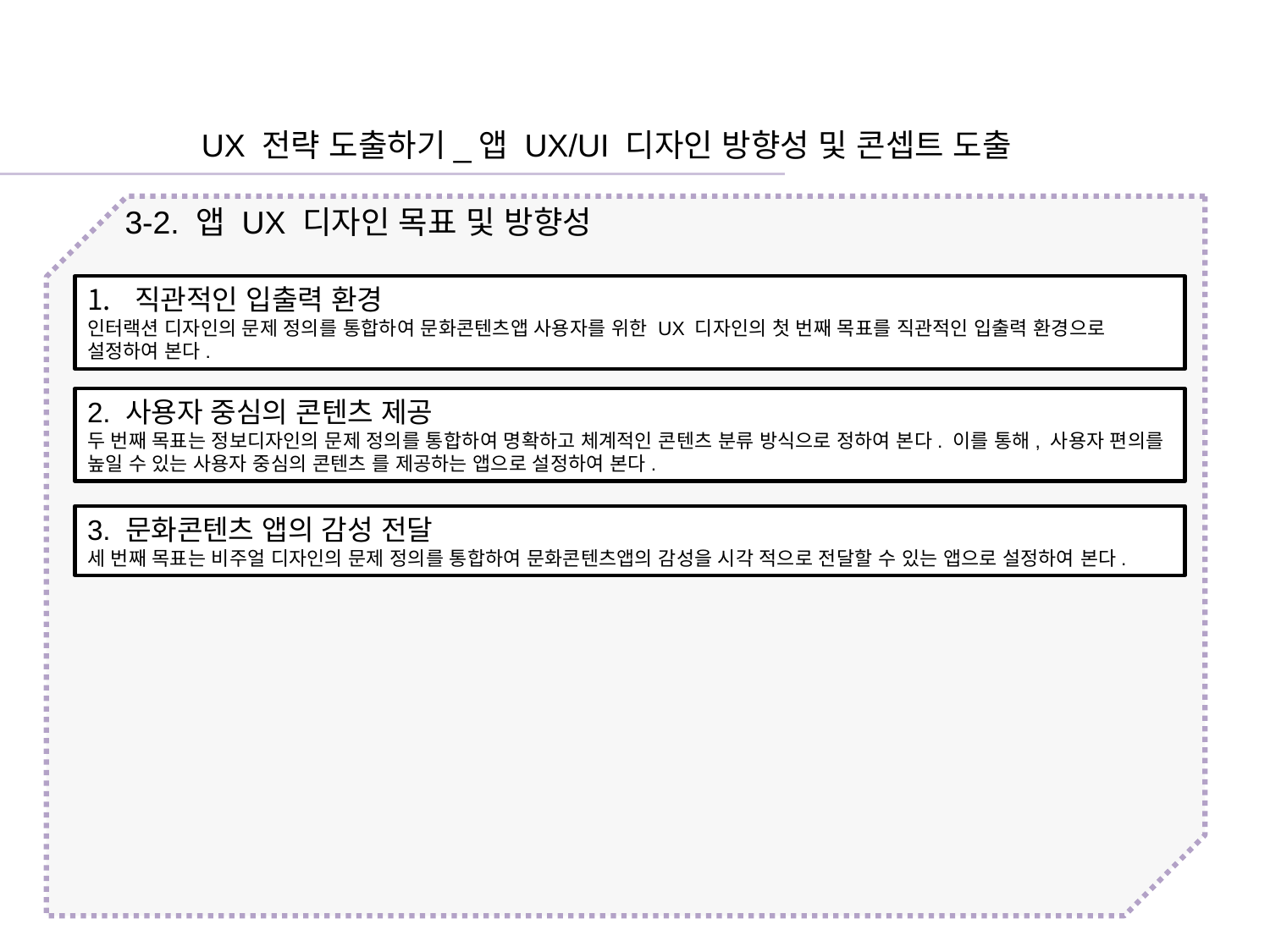

UX 전략 도출하기_앱 UX/UI 디자인 방향성 및 콘셉트 도출

3-2. 앱 UX 디자인 목표 및 방향성
직관적인 입출력 환경
인터랙션 디자인의 문제 정의를 통합하여 문화콘텐츠앱 사용자를 위한 UX 디자인의 첫 번째 목표를 직관적인 입출력 환경으로 설정하여 본다.
2. 사용자 중심의 콘텐츠 제공
두 번째 목표는 정보디자인의 문제 정의를 통합하여 명확하고 체계적인 콘텐츠 분류 방식으로 정하여 본다. 이를 통해, 사용자 편의를 높일 수 있는 사용자 중심의 콘텐츠 를 제공하는 앱으로 설정하여 본다.
3. 문화콘텐츠 앱의 감성 전달
세 번째 목표는 비주얼 디자인의 문제 정의를 통합하여 문화콘텐츠앱의 감성을 시각 적으로 전달할 수 있는 앱으로 설정하여 본다.